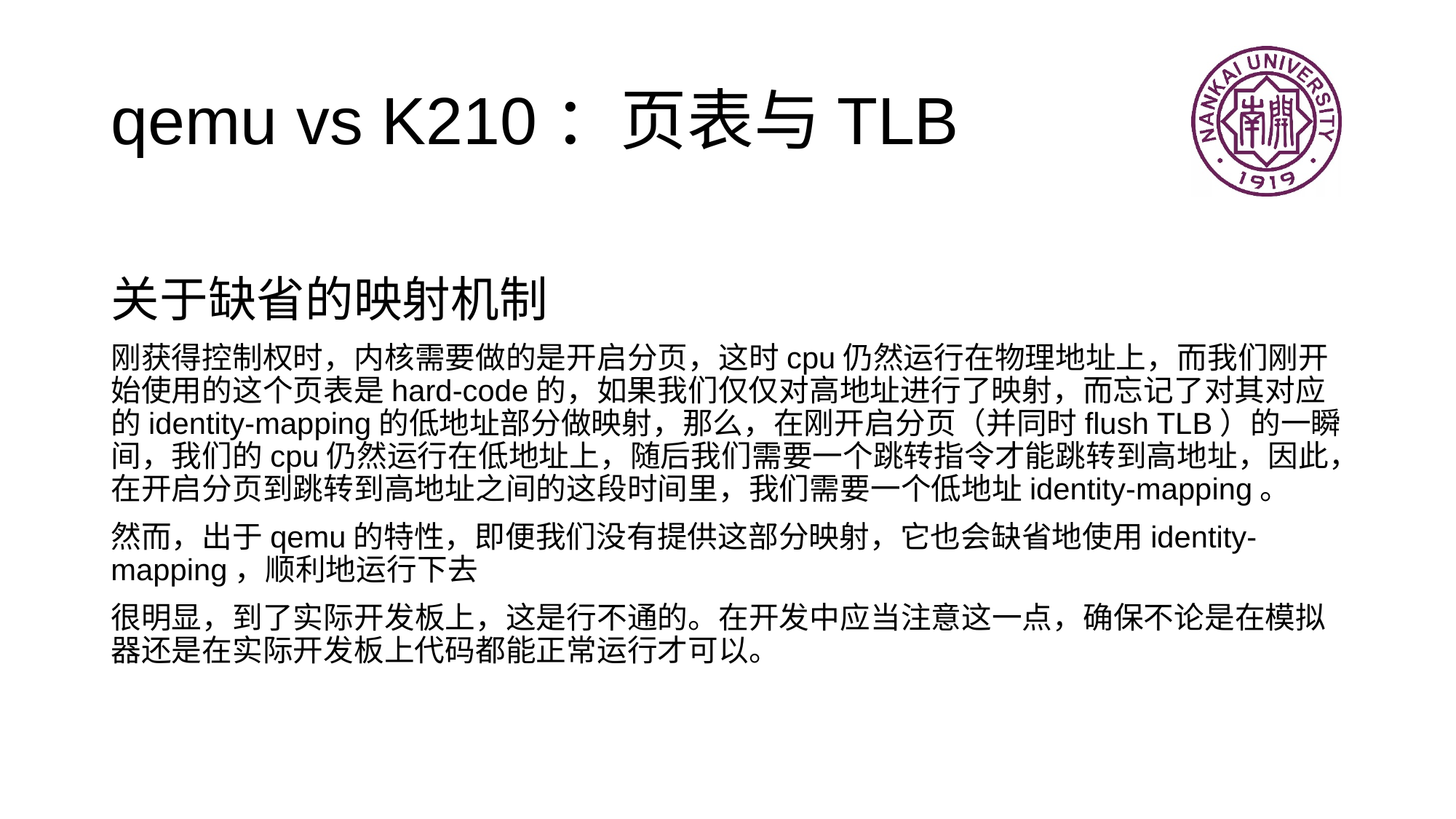

# qemu vs K210：页表与TLB

关于缺省的映射机制
刚获得控制权时，内核需要做的是开启分页，这时cpu仍然运行在物理地址上，而我们刚开始使用的这个页表是hard-code的，如果我们仅仅对高地址进行了映射，而忘记了对其对应的identity-mapping的低地址部分做映射，那么，在刚开启分页（并同时flush TLB）的一瞬间，我们的cpu仍然运行在低地址上，随后我们需要一个跳转指令才能跳转到高地址，因此，在开启分页到跳转到高地址之间的这段时间里，我们需要一个低地址identity-mapping。
然而，出于qemu的特性，即便我们没有提供这部分映射，它也会缺省地使用identity-mapping，顺利地运行下去
很明显，到了实际开发板上，这是行不通的。在开发中应当注意这一点，确保不论是在模拟器还是在实际开发板上代码都能正常运行才可以。